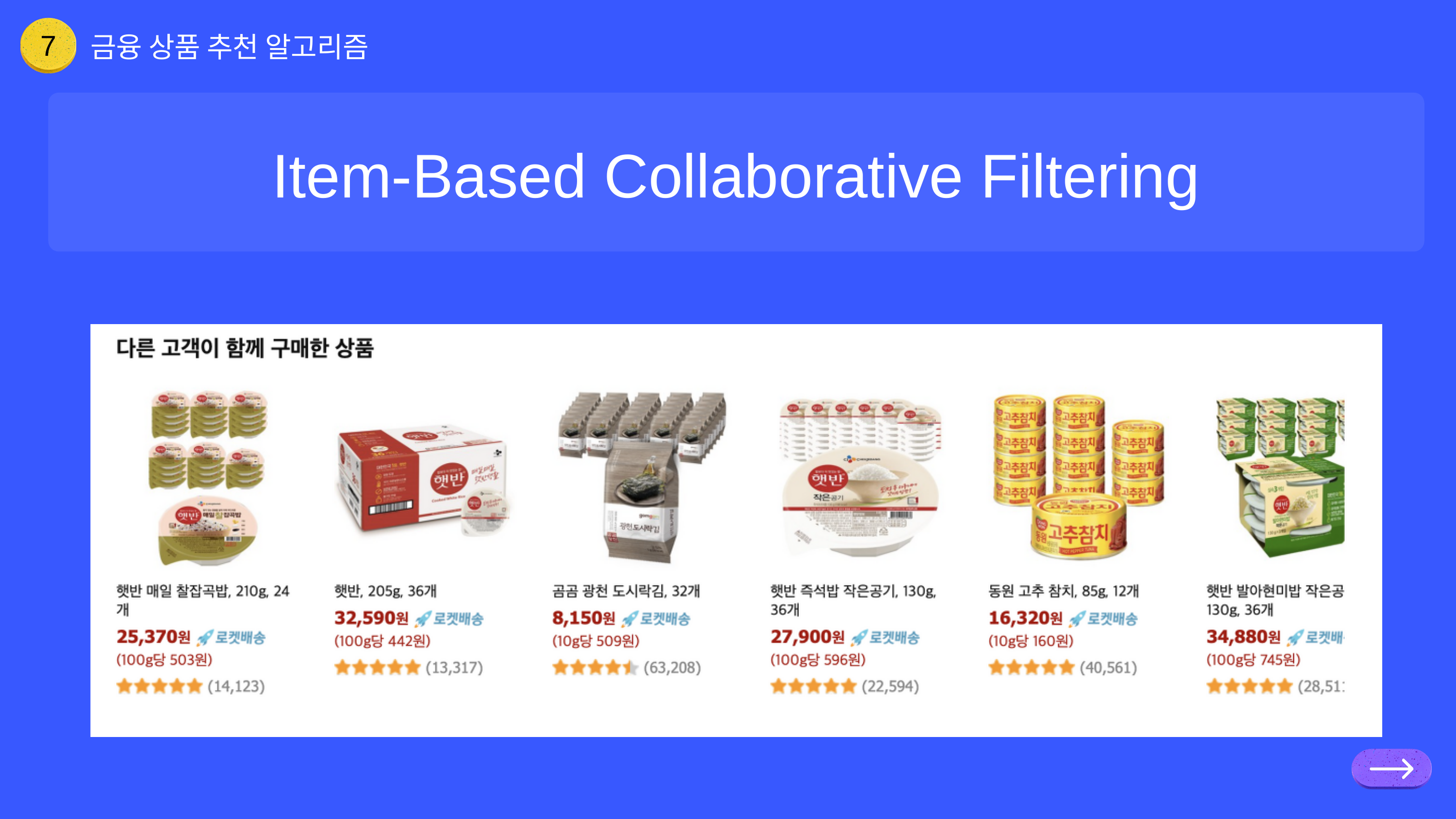

금융 상품 추천 알고리즘
7

Item-Based Collaborative Filtering